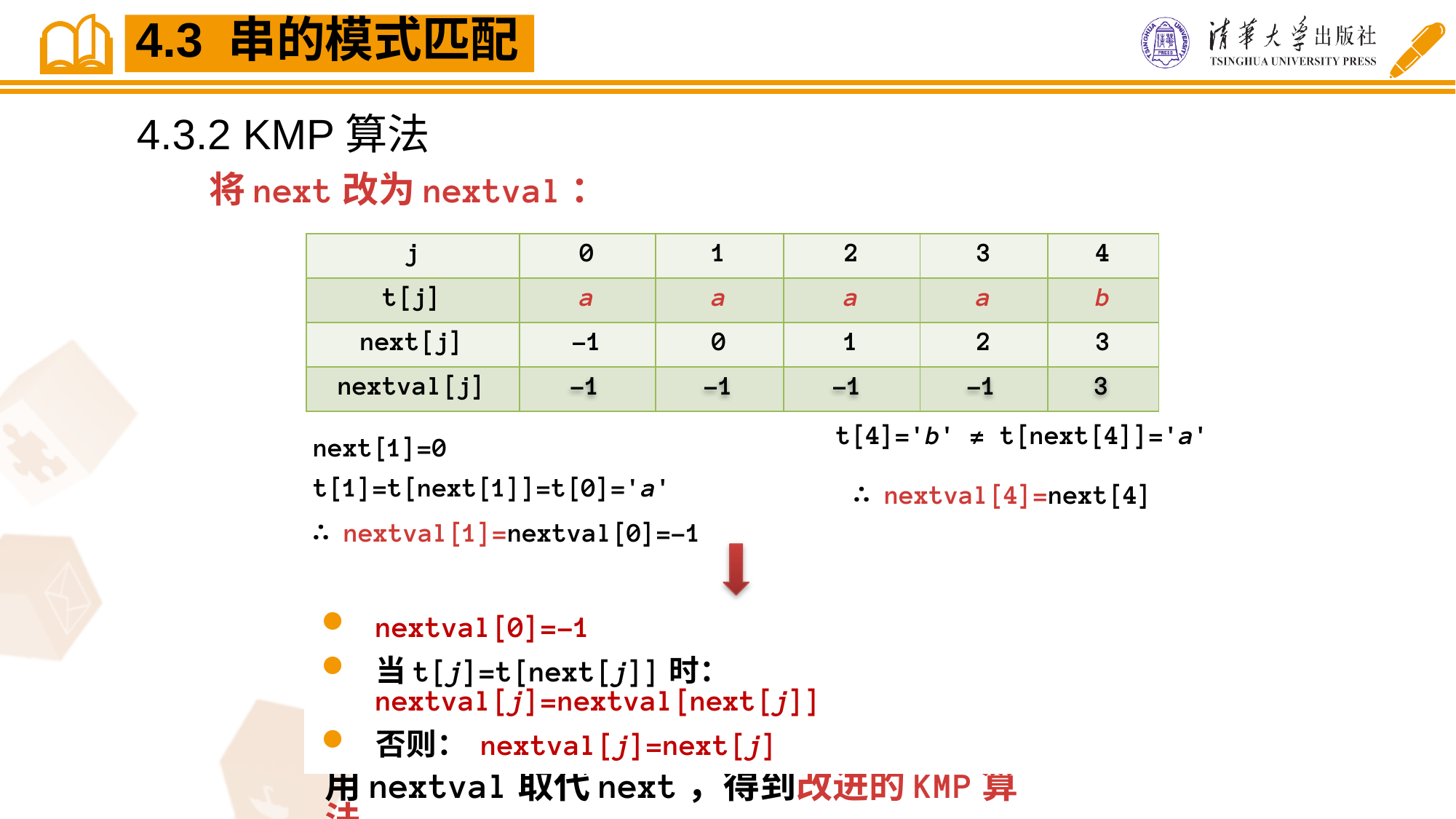

4.3 串的模式匹配
4.3.2 KMP算法
将next改为nextval：
| j | 0 | 1 | 2 | 3 | 4 |
| --- | --- | --- | --- | --- | --- |
| t[j] | a | a | a | a | b |
| next[j] | -1 | 0 | 1 | 2 | 3 |
| nextval[j] |  |  |  |  |  |
-1
-1
-1
-1
3
t[4]='b' ≠ t[next[4]]='a'
next[1]=0
t[1]=t[next[1]]=t[0]='a'
∴ nextval[4]=next[4]
∴ nextval[1]=nextval[0]=-1

nextval[0]=-1
当t[j]=t[next[j]]时：nextval[j]=nextval[next[j]]
否则： nextval[j]=next[j]
用nextval取代next，得到改进的KMP算法。